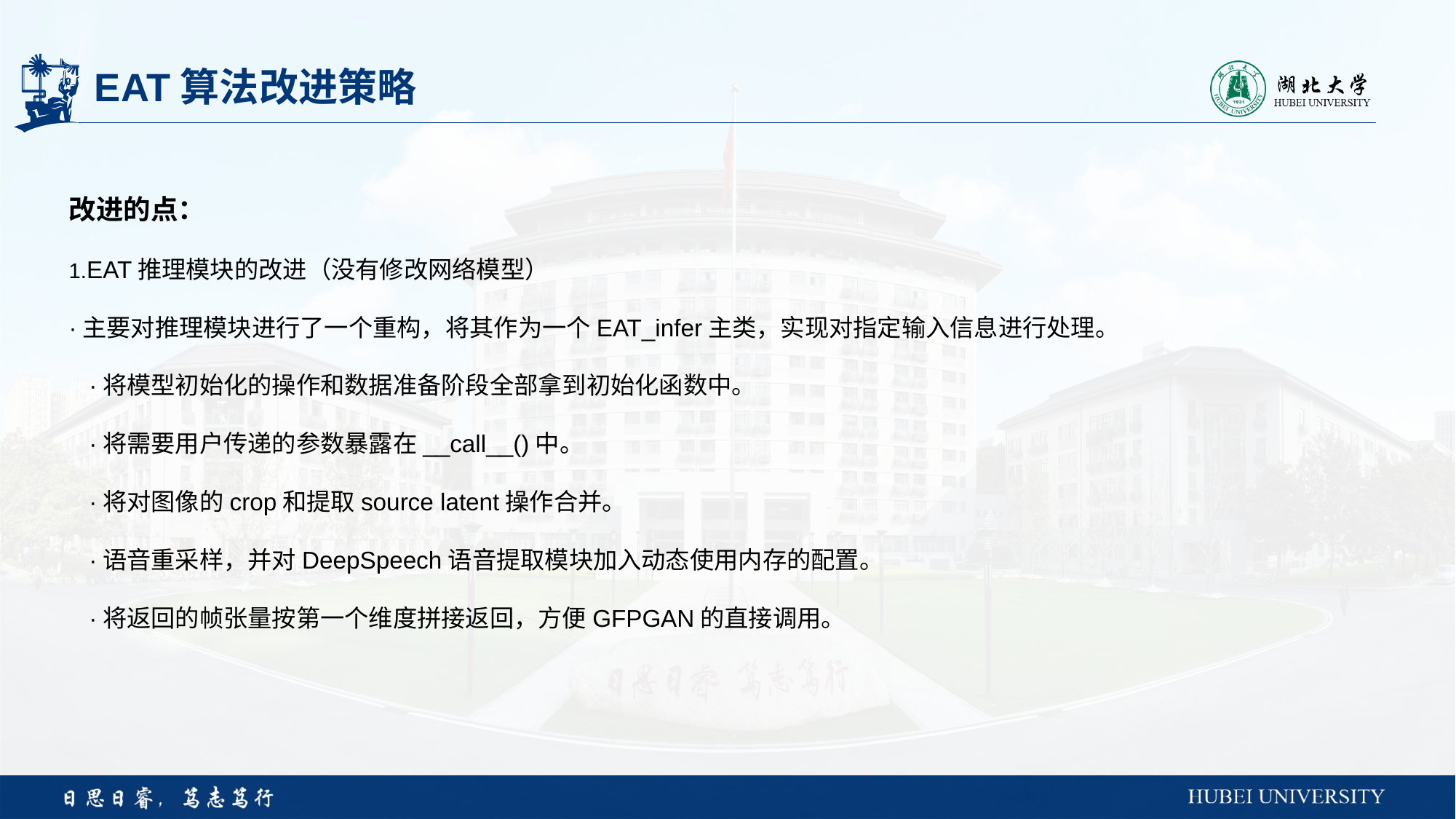

# EAT算法改进策略
改进的点：
1.EAT推理模块的改进（没有修改网络模型）
·主要对推理模块进行了一个重构，将其作为一个EAT_infer主类，实现对指定输入信息进行处理。
   ·将模型初始化的操作和数据准备阶段全部拿到初始化函数中。
   ·将需要用户传递的参数暴露在__call__()中。
   ·将对图像的crop和提取source latent操作合并。
   ·语音重采样，并对DeepSpeech语音提取模块加入动态使用内存的配置。
   ·将返回的帧张量按第一个维度拼接返回，方便GFPGAN的直接调用。